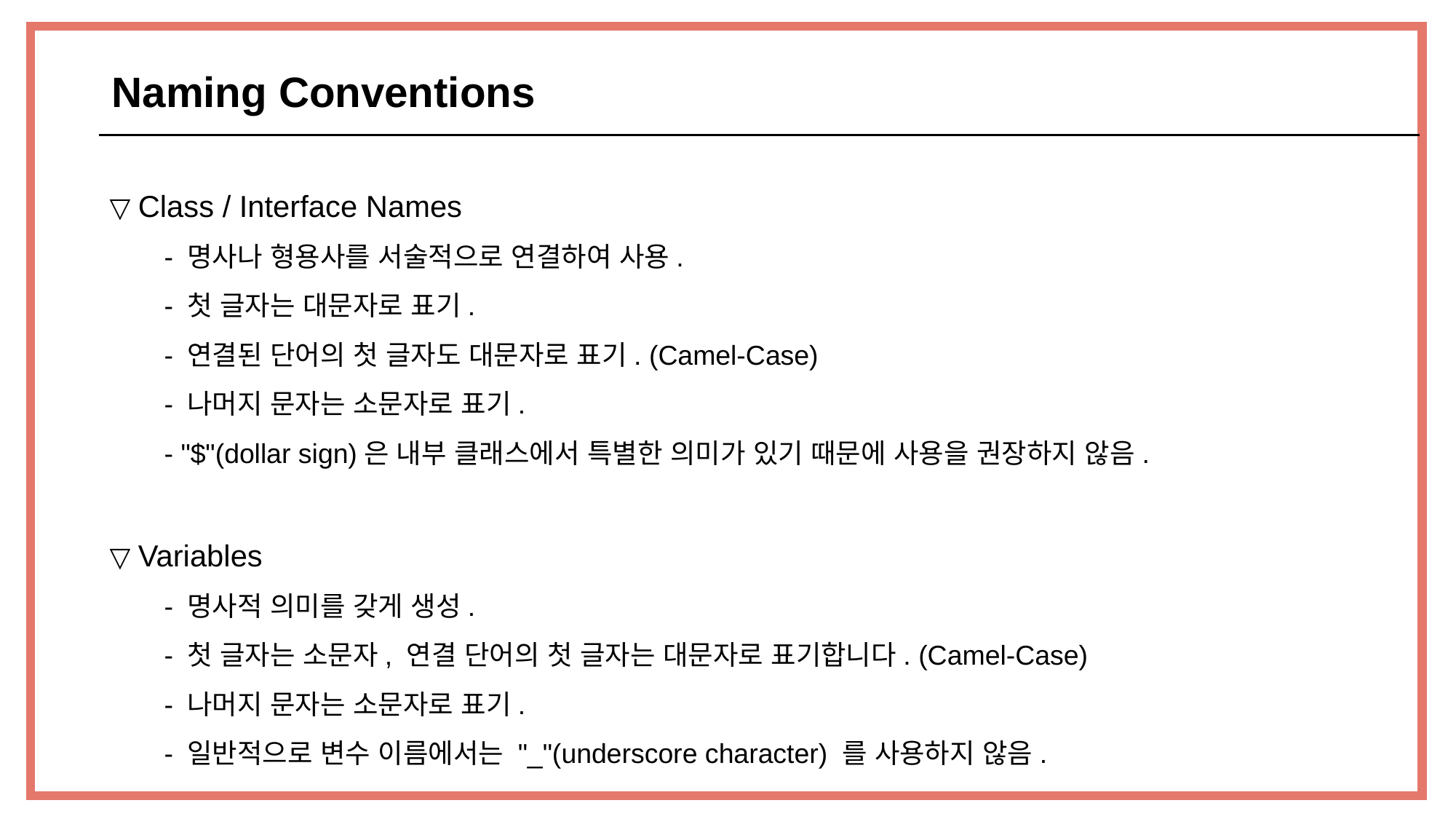

Naming Conventions
▽ Class / Interface Names
- 명사나 형용사를 서술적으로 연결하여 사용.
- 첫 글자는 대문자로 표기.
- 연결된 단어의 첫 글자도 대문자로 표기. (Camel-Case)
- 나머지 문자는 소문자로 표기.
- "$"(dollar sign)은 내부 클래스에서 특별한 의미가 있기 때문에 사용을 권장하지 않음.

▽ Variables
- 명사적 의미를 갖게 생성.
- 첫 글자는 소문자, 연결 단어의 첫 글자는 대문자로 표기합니다. (Camel-Case)
- 나머지 문자는 소문자로 표기.
- 일반적으로 변수 이름에서는 "_"(underscore character) 를 사용하지 않음.

34